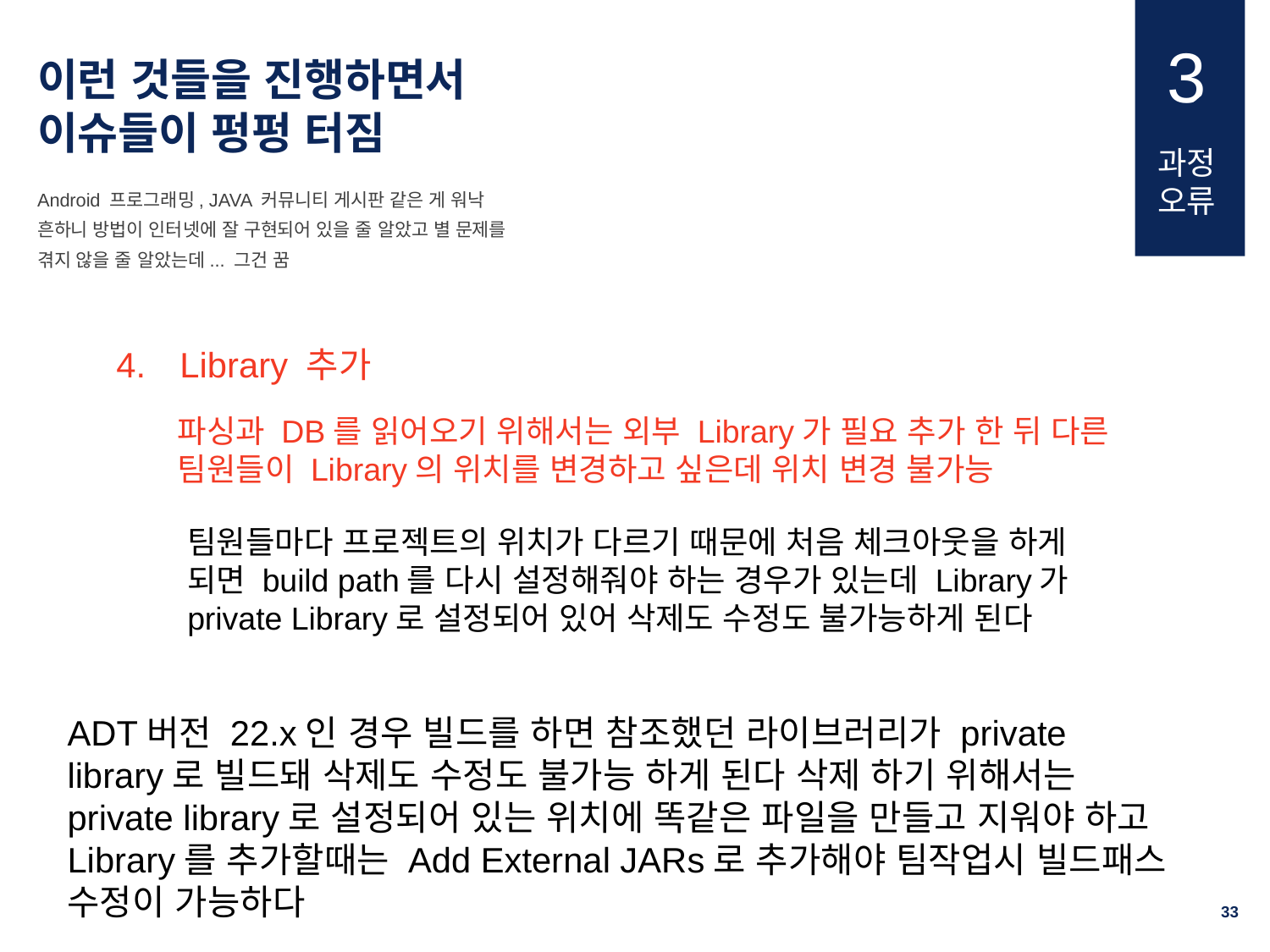

3

이런 것들을 진행하면서
이슈들이 펑펑 터짐
과정오류
Android 프로그래밍, JAVA 커뮤니티 게시판 같은 게 워낙 흔하니 방법이 인터넷에 잘 구현되어 있을 줄 알았고 별 문제를 겪지 않을 줄 알았는데... 그건 꿈
Library 추가
파싱과 DB를 읽어오기 위해서는 외부 Library가 필요 추가 한 뒤 다른 팀원들이 Library의 위치를 변경하고 싶은데 위치 변경 불가능
팀원들마다 프로젝트의 위치가 다르기 때문에 처음 체크아웃을 하게 되면 build path를 다시 설정해줘야 하는 경우가 있는데 Library가 private Library로 설정되어 있어 삭제도 수정도 불가능하게 된다
ADT버전 22.x인 경우 빌드를 하면 참조했던 라이브러리가 private library로 빌드돼 삭제도 수정도 불가능 하게 된다 삭제 하기 위해서는 private library로 설정되어 있는 위치에 똑같은 파일을 만들고 지워야 하고 Library를 추가할때는 Add External JARs로 추가해야 팀작업시 빌드패스 수정이 가능하다
33